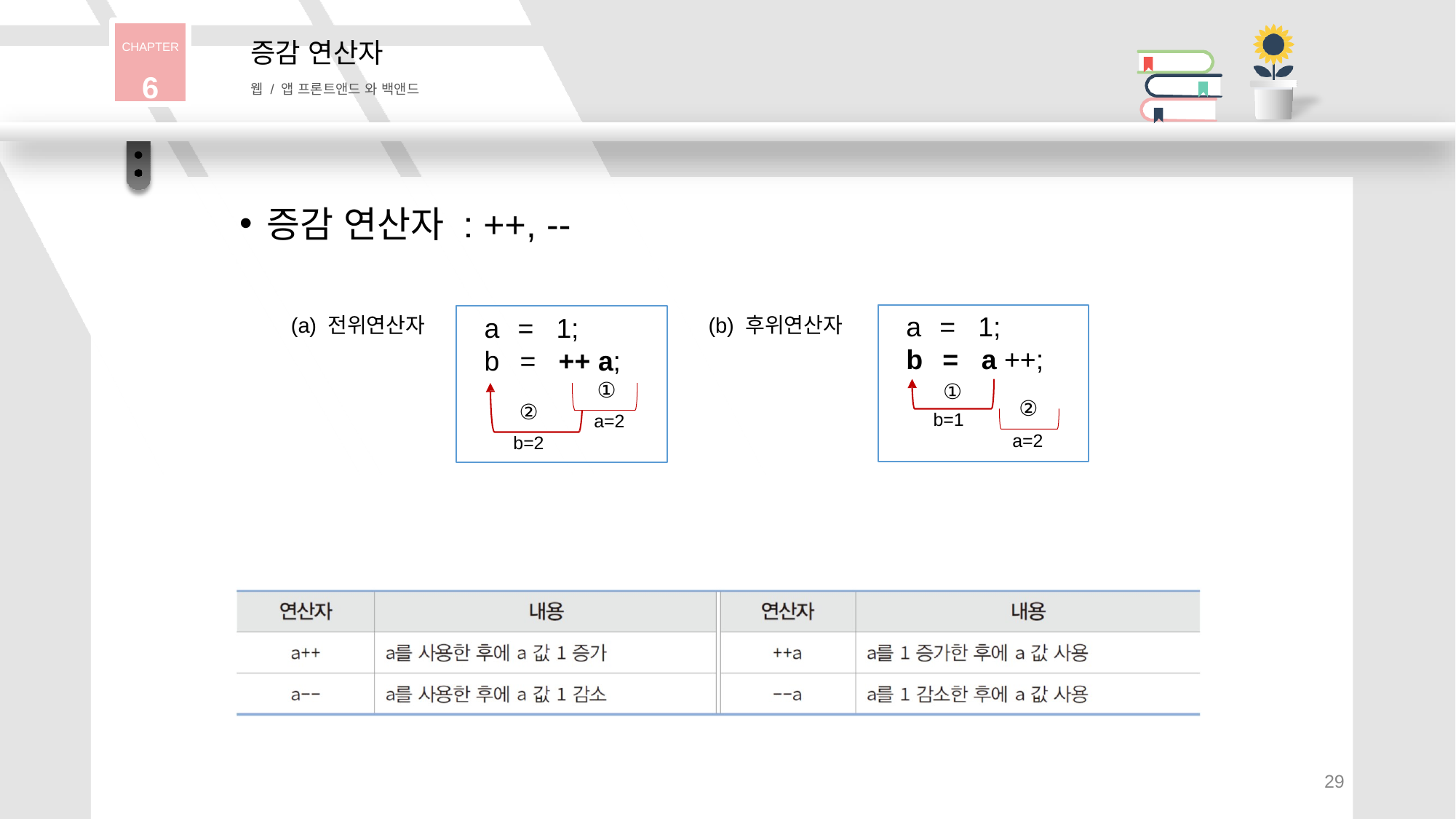

CHAPTER

6

증감 연산자
웹 / 앱 프론트앤드 와 백앤드

증감 연산자 : ++, --

a	=	1;
b	=	a ++;
①
a	=	1;
b	=	++ a;
①
(a) 전위연산자
(b) 후위연산자

②
a=2
②
b=2
b=1
a=2

29